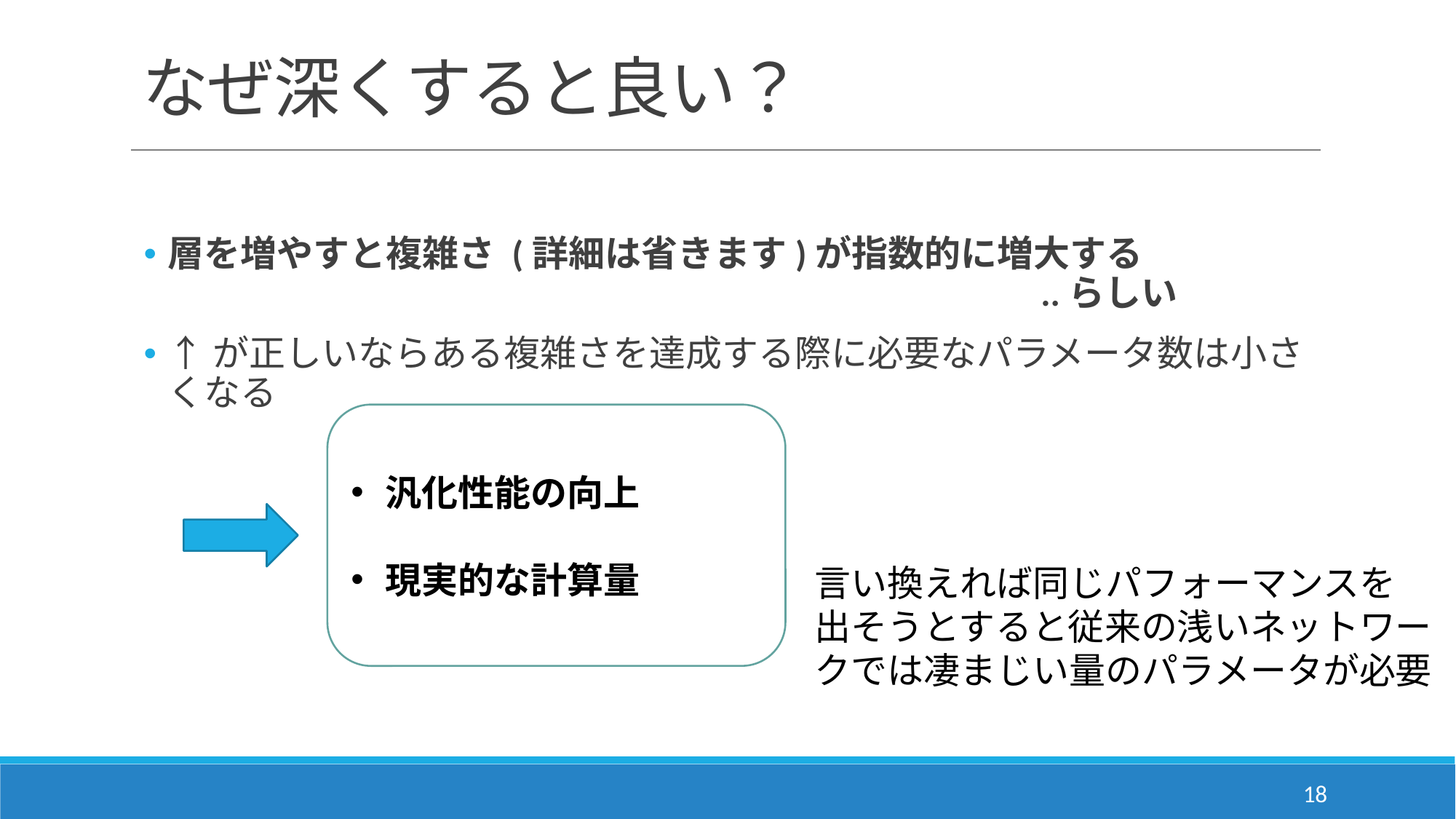

# なぜ深くすると良い？

層を増やすと複雑さ (詳細は省きます)が指数的に増大する
								..らしい
↑が正しいならある複雑さを達成する際に必要なパラメータ数は小さくなる

汎化性能の向上

現実的な計算量

言い換えれば同じパフォーマンスを
出そうとすると従来の浅いネットワークでは凄まじい量のパラメータが必要
18